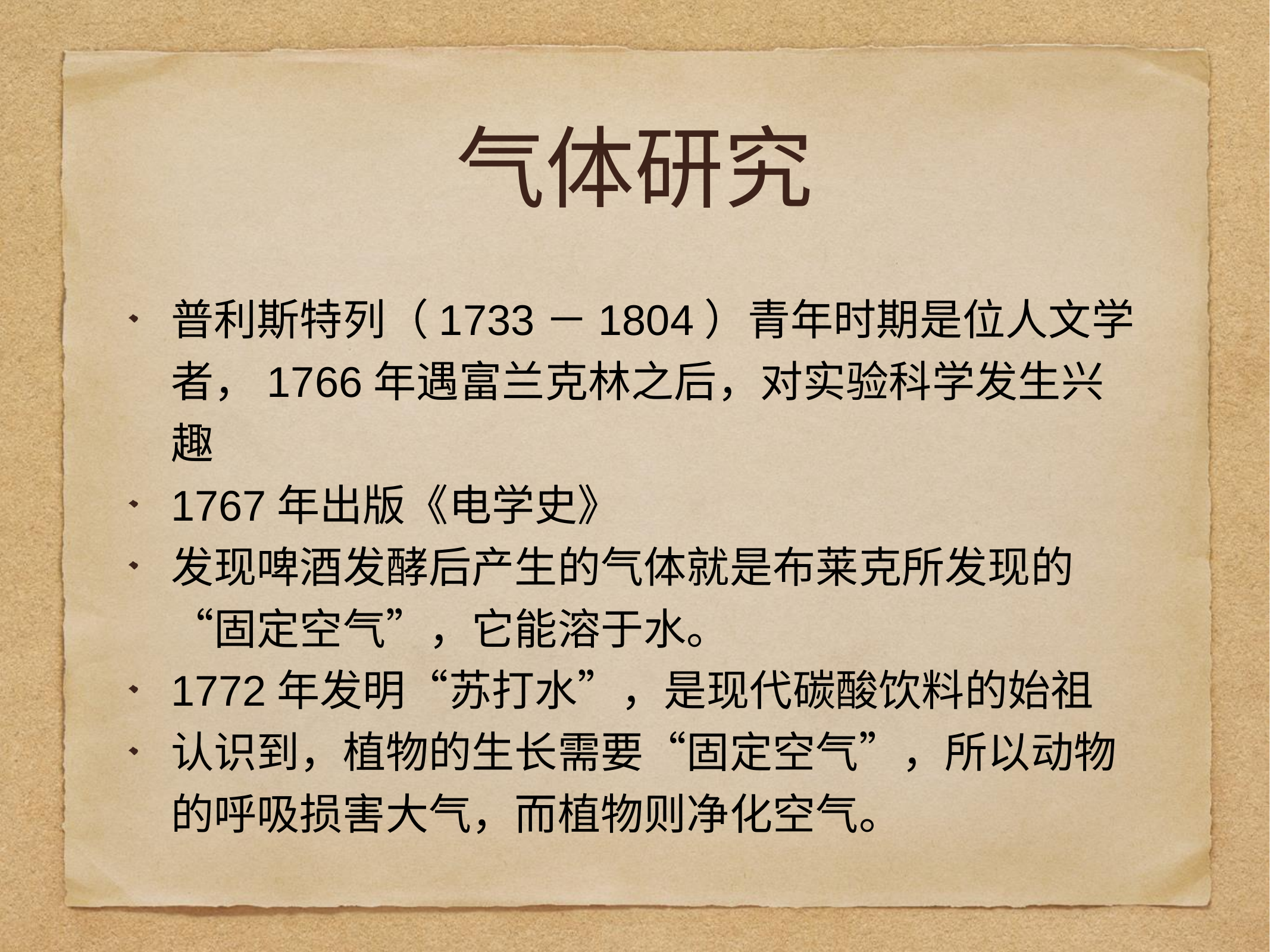

# 气体研究
普利斯特列（1733－1804）青年时期是位人文学者，1766年遇富兰克林之后，对实验科学发生兴趣
1767年出版《电学史》
发现啤酒发酵后产生的气体就是布莱克所发现的“固定空气”，它能溶于水。
1772年发明“苏打水”，是现代碳酸饮料的始祖
认识到，植物的生长需要“固定空气”，所以动物的呼吸损害大气，而植物则净化空气。